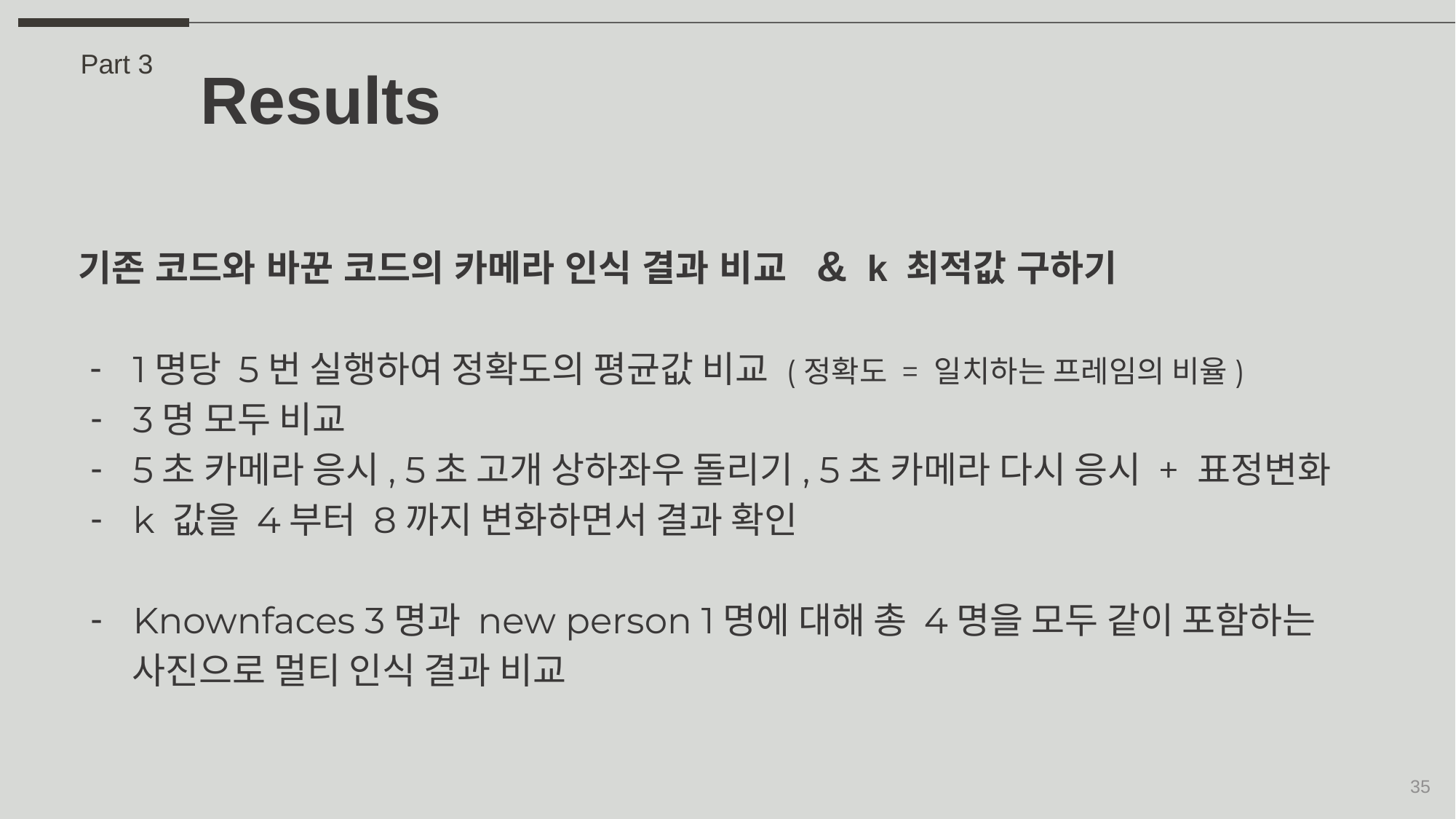

Results
Part 3
기존 코드와 바꾼 코드의 카메라 인식 결과 비교  &  k 최적값 구하기

1명당 5번 실행하여 정확도의 평균값 비교 (정확도 = 일치하는 프레임의 비율)
3명 모두 비교
5초 카메라 응시, 5초 고개 상하좌우 돌리기, 5초 카메라 다시 응시 + 표정변화
k 값을 4부터 8까지 변화하면서 결과 확인

Knownfaces 3명과 new person 1명에 대해 총 4명을 모두 같이 포함하는
    사진으로 멀티 인식 결과 비교

35